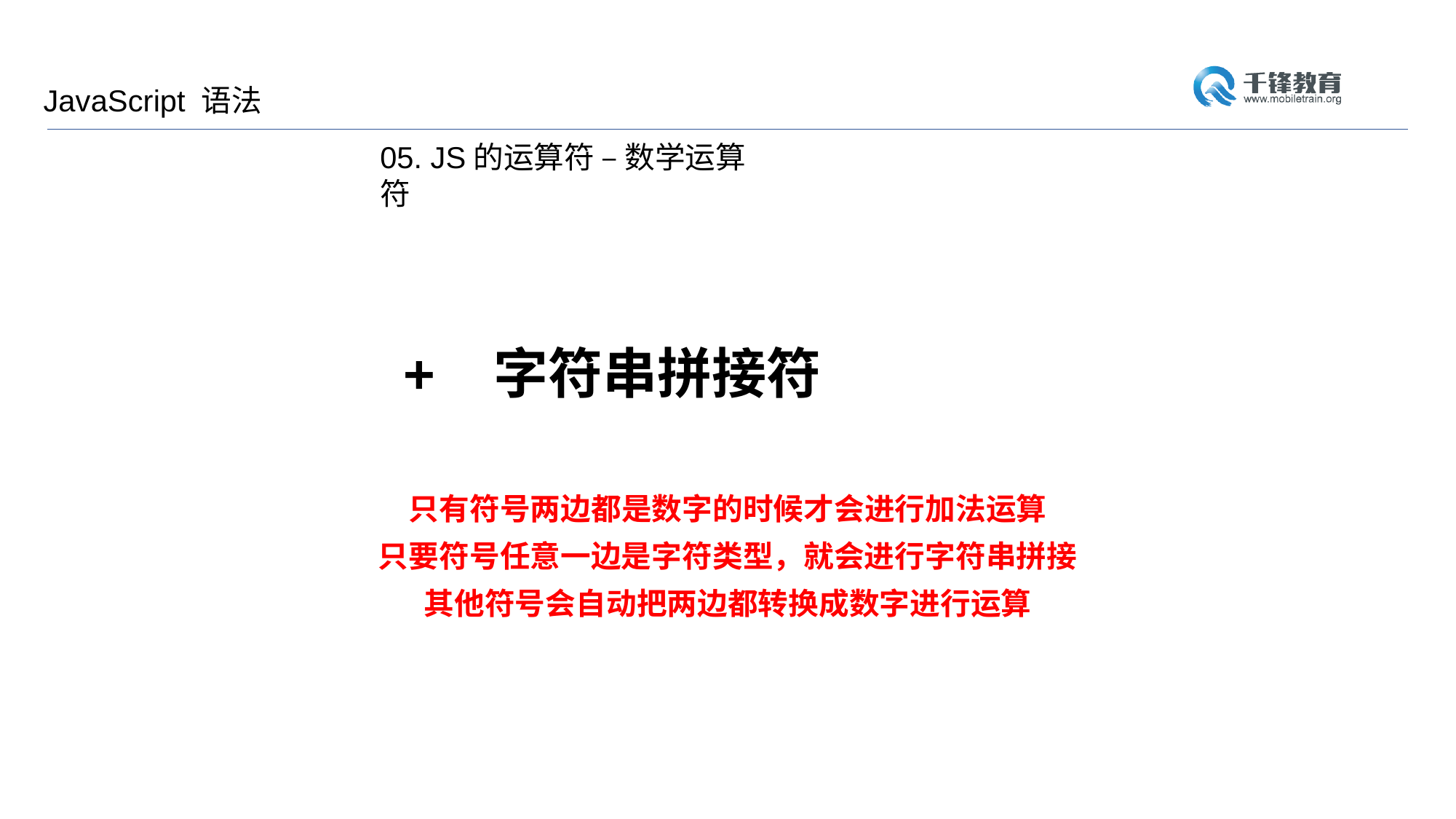

JavaScript 语法
05. JS的运算符 – 数学运算符
+   字符串拼接符
只有符号两边都是数字的时候才会进行加法运算
只要符号任意一边是字符类型，就会进行字符串拼接
其他符号会自动把两边都转换成数字进行运算